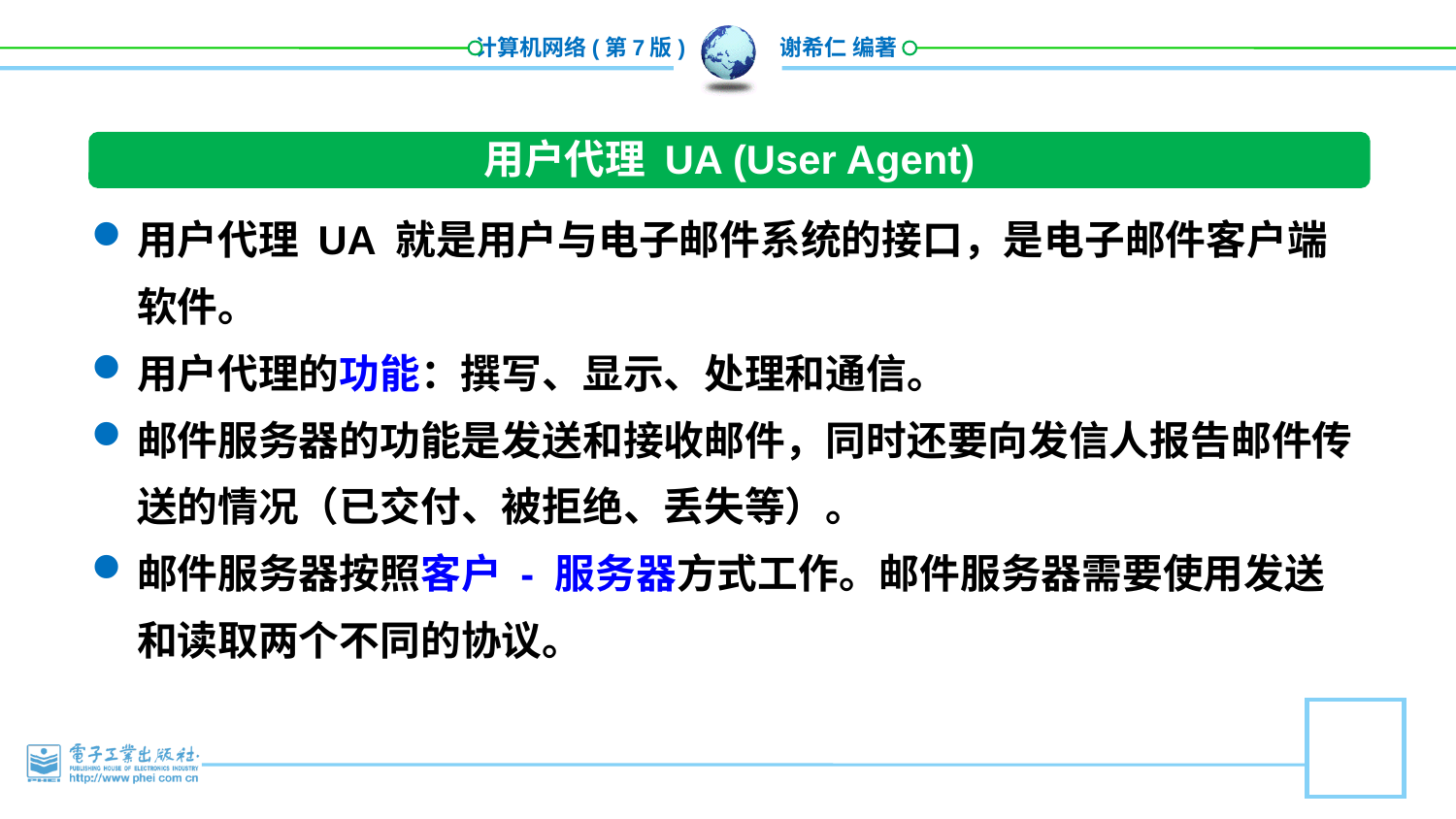

用户代理 UA (User Agent)

用户代理 UA 就是用户与电子邮件系统的接口，是电子邮件客户端软件。
用户代理的功能：撰写、显示、处理和通信。
邮件服务器的功能是发送和接收邮件，同时还要向发信人报告邮件传送的情况（已交付、被拒绝、丢失等）。
邮件服务器按照客户 - 服务器方式工作。邮件服务器需要使用发送和读取两个不同的协议。